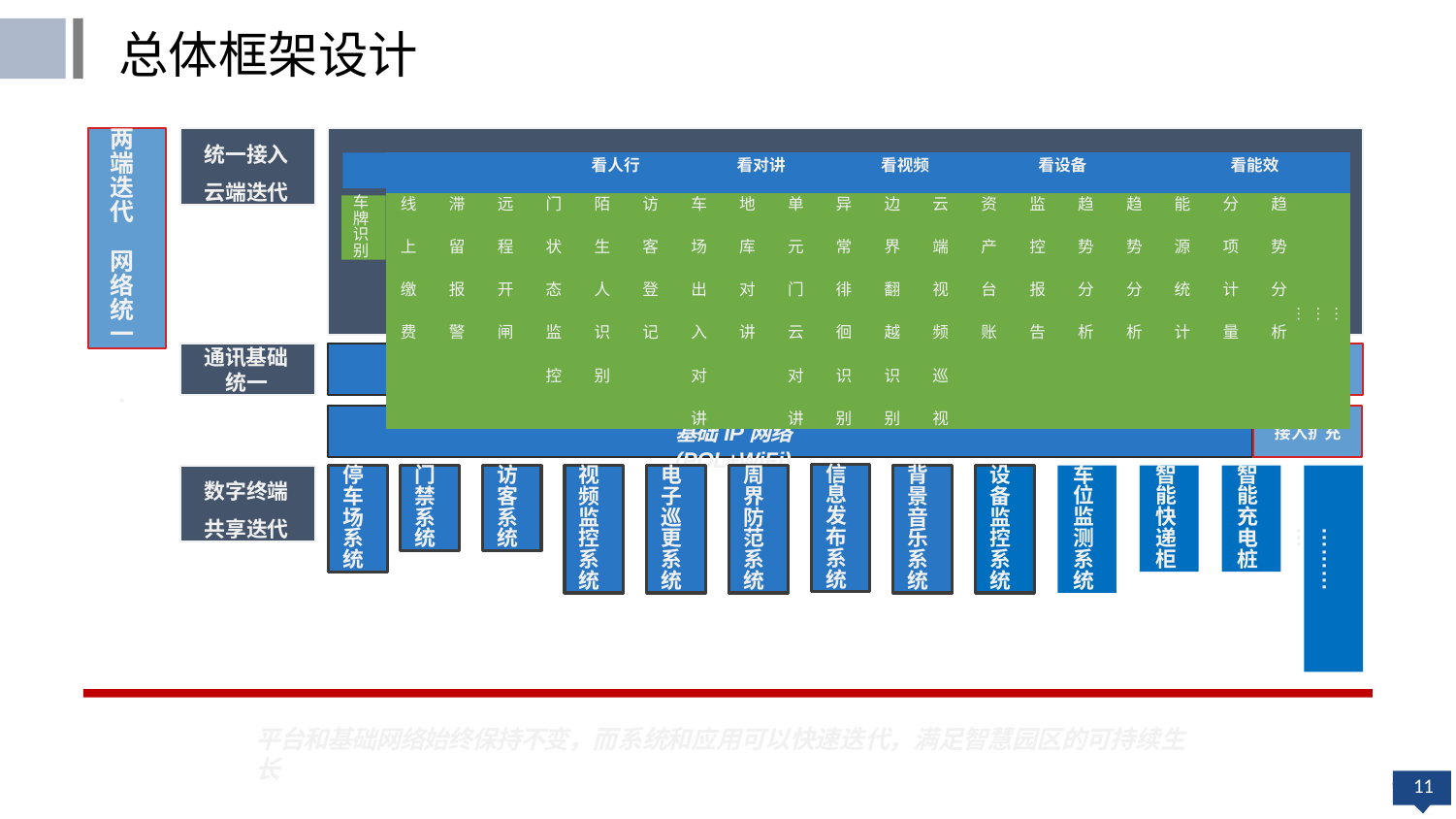

总体框架设计
统一接入 云端迭代

两 端 迭 代

网 络 统 一

|  |  |  | 看人行 |  |  | 看对讲 |  |  | 看视频 |  |  | 看设备 |  |  |  | 看能效 |  |  |  |
| --- | --- | --- | --- | --- | --- | --- | --- | --- | --- | --- | --- | --- | --- | --- | --- | --- | --- | --- | --- |
| 线 上 缴 费 | 滞 留 报 警 | 远 程 开 闸 | 门 状 态 监 控 | 陌 生 人 识 别 | 访 客 登 记 | 车 场 出 入 对 讲 | 地 库 对 讲 | 单 元 门 云 对 讲 | 异 常 徘 徊 识 别 | 边 界 翻 越 识 别 | 云 端 视 频 巡 视 | 资 产 台 账 | 监 控 报 告 | 趋 势 分 析 | 趋 势 分 析 | 能 源 统 计 | 分 项 计 量 | 趋 势 分 析 | … … … |
看车行
车 牌 识 别
通讯基础 统一

智慧园区运行平台
功能扩充
·

基础IP网络(POL+WiFi)
接入扩充
信 息 发 布 系 统
数字终端 共享迭代
车 位 监 测 系 统

智 能 快 递 柜
智 能 充 电 桩
停 车 场 系 统
门 禁 系 统
访 客 系 统
视 频 监 控 系 统
电 子 巡 更 系 统
周 界 防 范 系 统
背 景 音 乐 系 统
设 备 监 控 系 统
…………

平台和基础网络始终保持不变，而系统和应用可以快速迭代，满足智慧园区的可持续生长